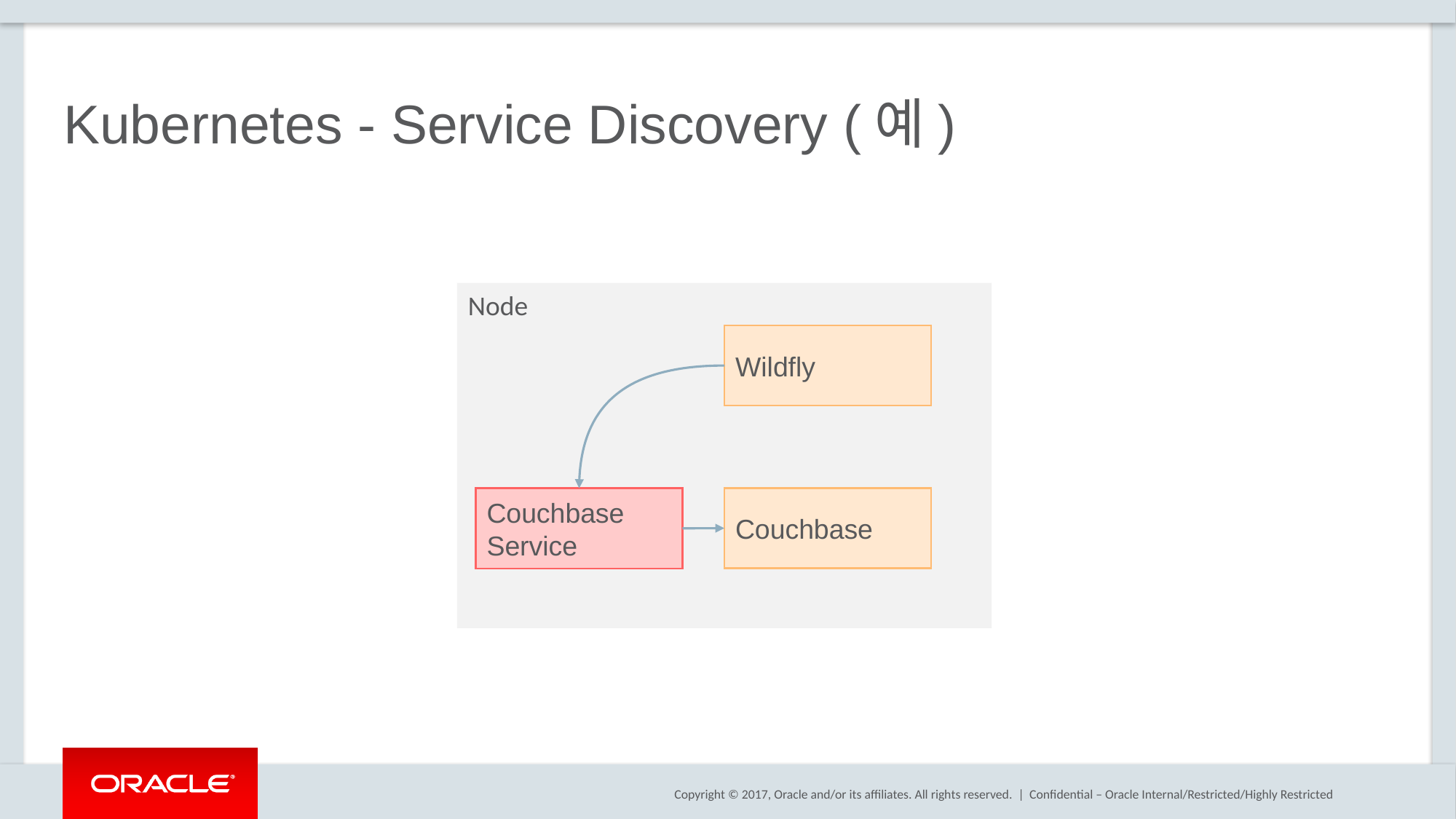

# Kubernetes - Service Discovery (예)
Node
Wildfly
Couchbase
Couchbase
Service
Confidential – Oracle Internal/Restricted/Highly Restricted
27